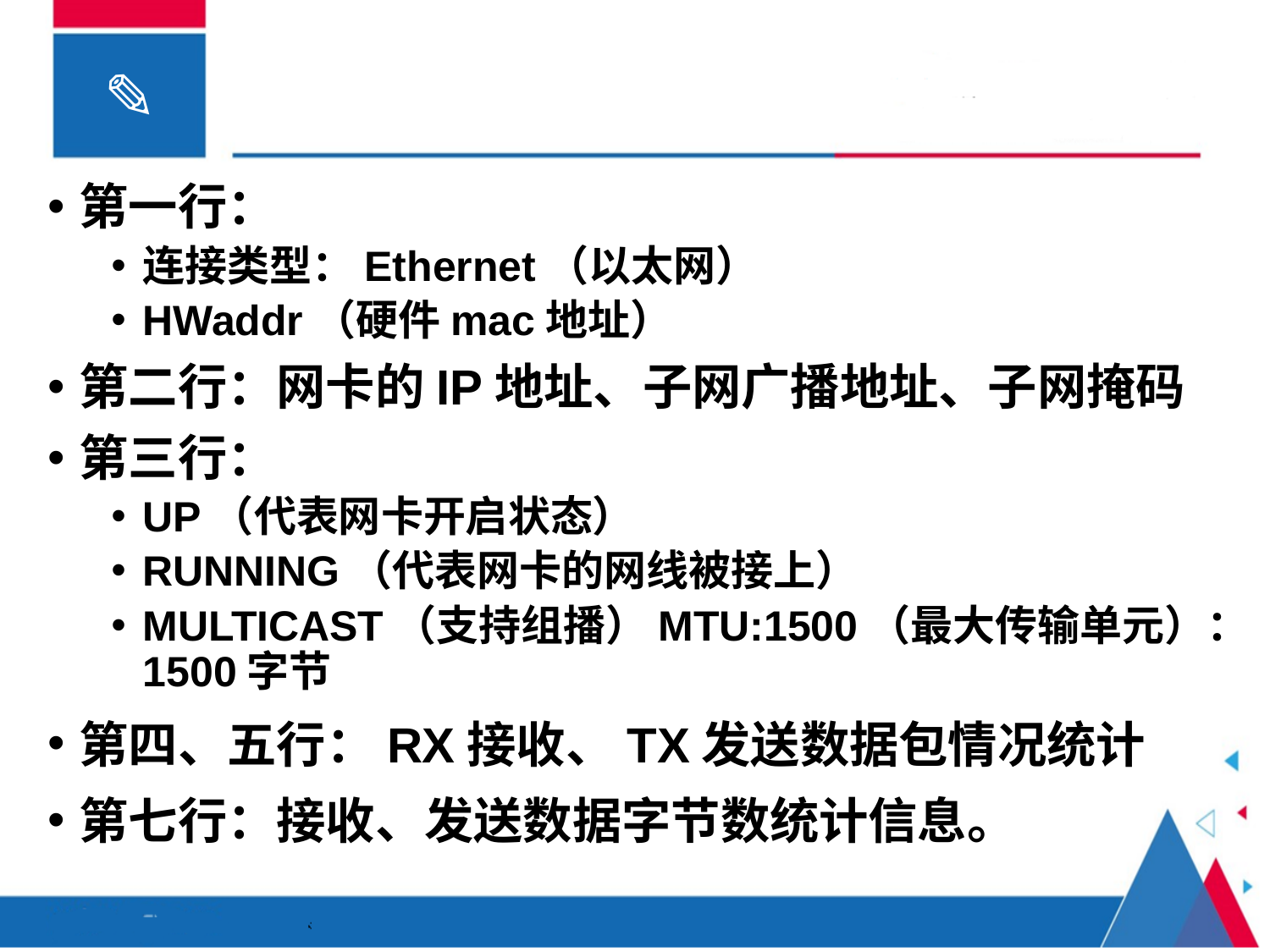

第一行：
连接类型：Ethernet（以太网）
HWaddr（硬件mac地址）
第二行：网卡的IP地址、子网广播地址、子网掩码
第三行：
UP（代表网卡开启状态）
RUNNING（代表网卡的网线被接上）
MULTICAST（支持组播）MTU:1500（最大传输单元）：1500字节
第四、五行：RX接收、TX发送数据包情况统计
第七行：接收、发送数据字节数统计信息。